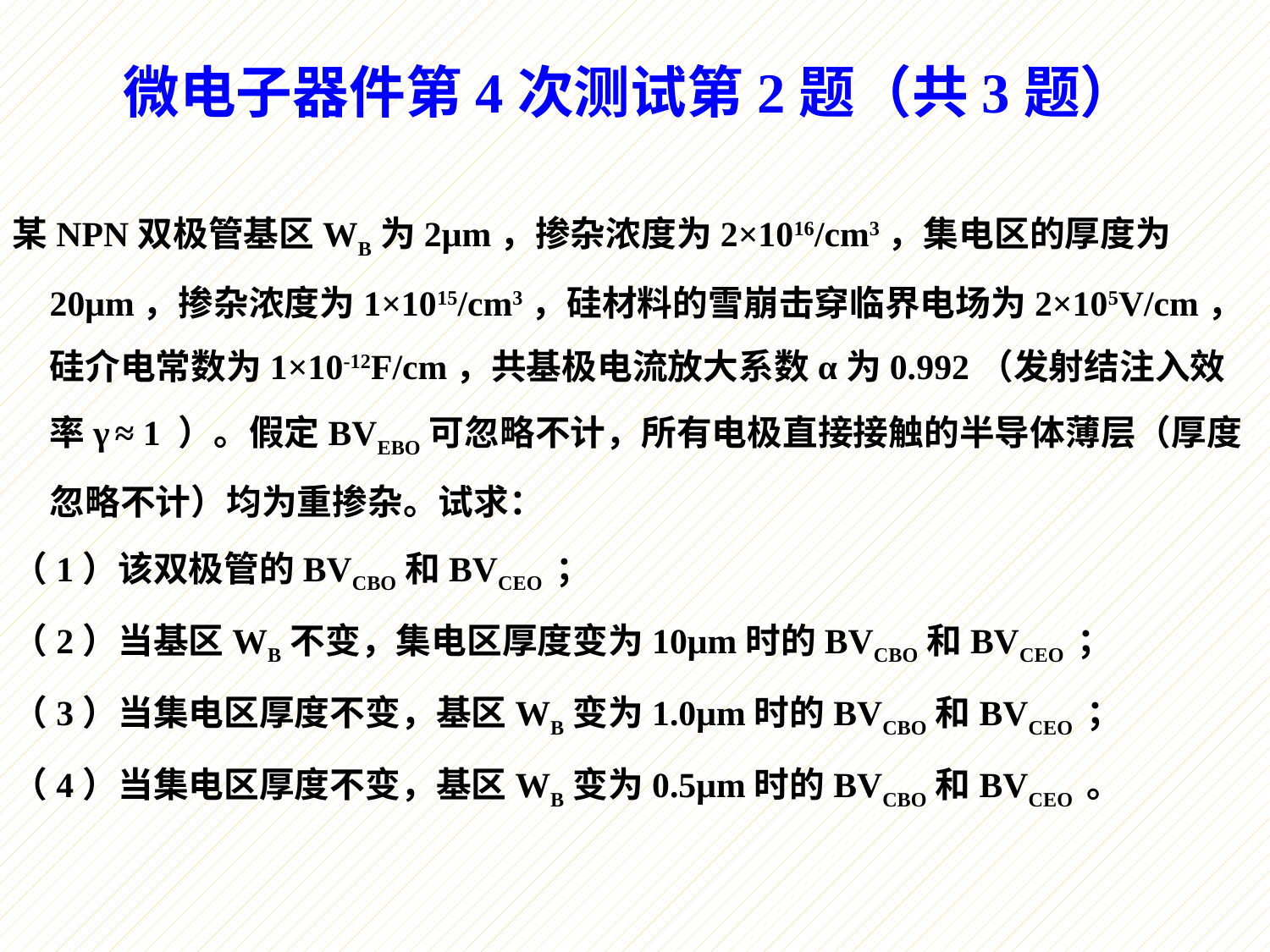

微电子器件第4次测试第2题（共3题）

某NPN双极管基区WB为2μm，掺杂浓度为2×1016/cm3，集电区的厚度为20μm，掺杂浓度为1×1015/cm3，硅材料的雪崩击穿临界电场为2×105V/cm，硅介电常数为1×10-12F/cm，共基极电流放大系数α为0.992（发射结注入效率γ ≈ 1 ）。假定BVEBO可忽略不计，所有电极直接接触的半导体薄层（厚度忽略不计）均为重掺杂。试求：
（1）该双极管的BVCBO和BVCEO ；
（2）当基区WB不变，集电区厚度变为10μm时的BVCBO和BVCEO ；
（3）当集电区厚度不变，基区WB变为1.0μm时的BVCBO和BVCEO ；
（4）当集电区厚度不变，基区WB变为0.5μm时的BVCBO和BVCEO 。